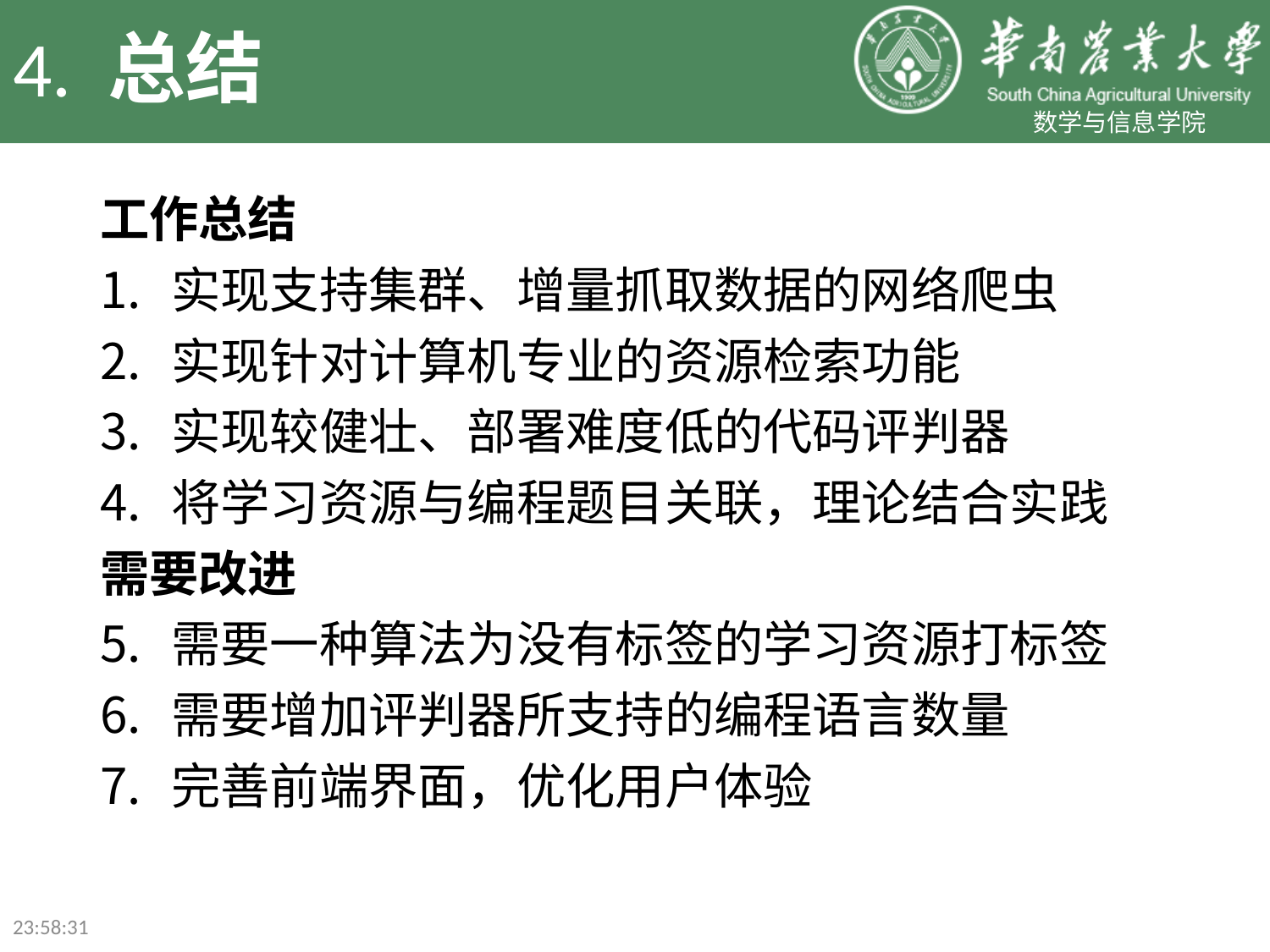

# 4. 总结
工作总结
实现支持集群、增量抓取数据的网络爬虫
实现针对计算机专业的资源检索功能
实现较健壮、部署难度低的代码评判器
将学习资源与编程题目关联，理论结合实践
需要改进
需要一种算法为没有标签的学习资源打标签
需要增加评判器所支持的编程语言数量
完善前端界面，优化用户体验
23:58:31